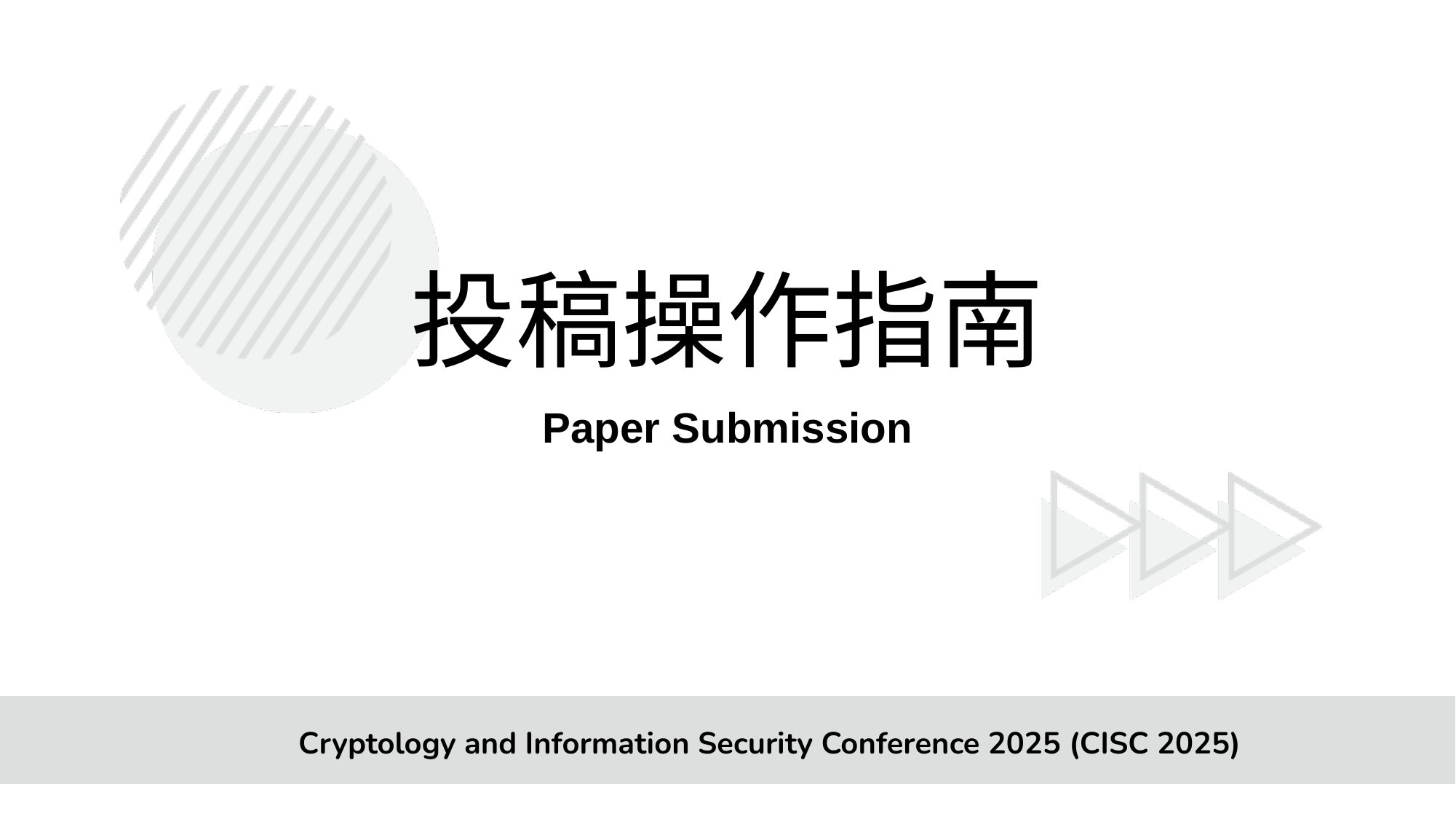

投稿操作指南
Paper Submission

Cryptology and Information Security Conference 2025 (CISC 2025)